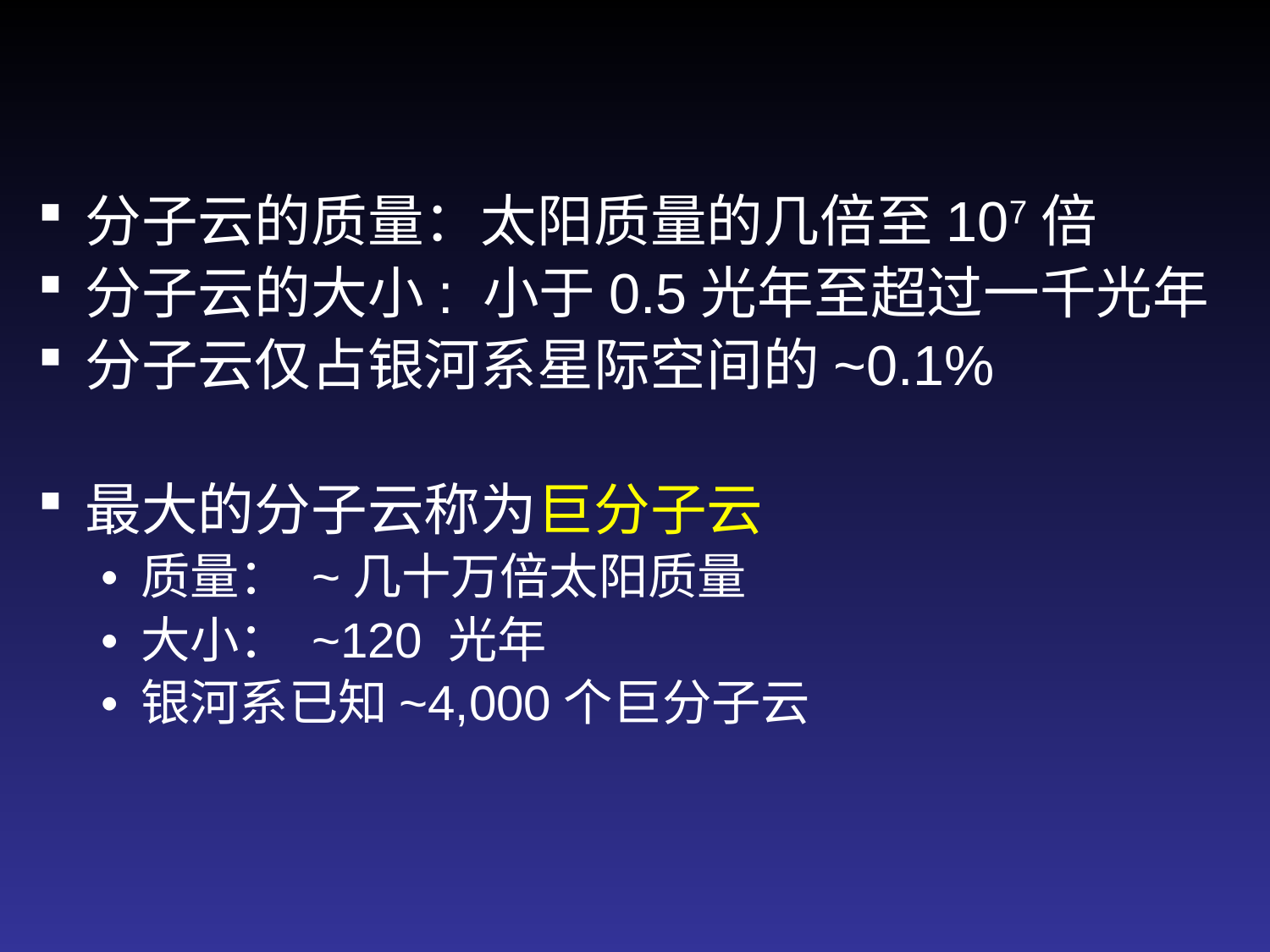

#
分子云的质量：太阳质量的几倍至107倍
分子云的大小: 小于0.5光年至超过一千光年
分子云仅占银河系星际空间的~0.1%

最大的分子云称为巨分子云
质量： ~几十万倍太阳质量
大小： ~120 光年
银河系已知~4,000个巨分子云